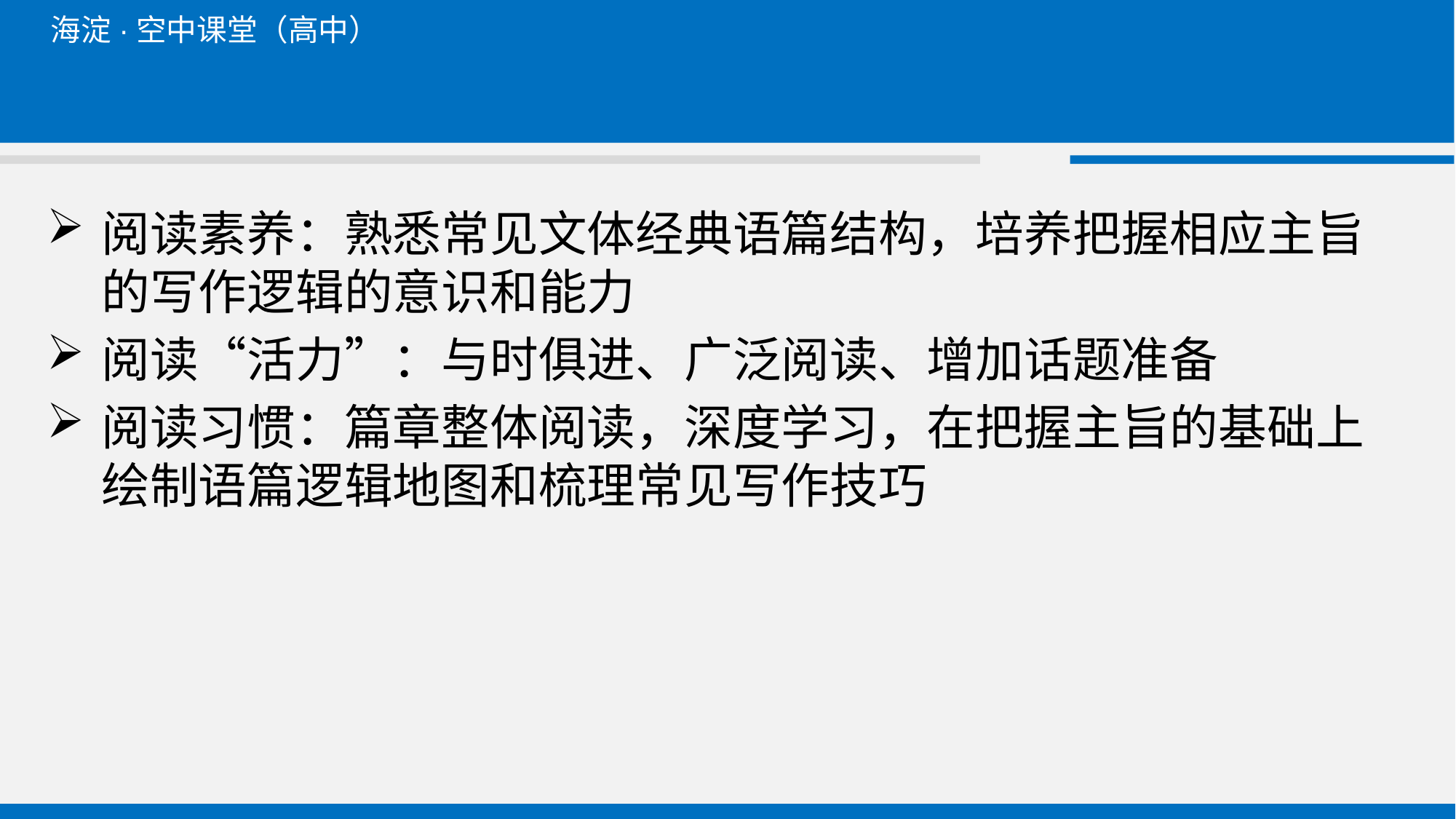

阅读素养：熟悉常见文体经典语篇结构，培养把握相应主旨的写作逻辑的意识和能力
阅读“活力”：与时俱进、广泛阅读、增加话题准备
阅读习惯：篇章整体阅读，深度学习，在把握主旨的基础上绘制语篇逻辑地图和梳理常见写作技巧